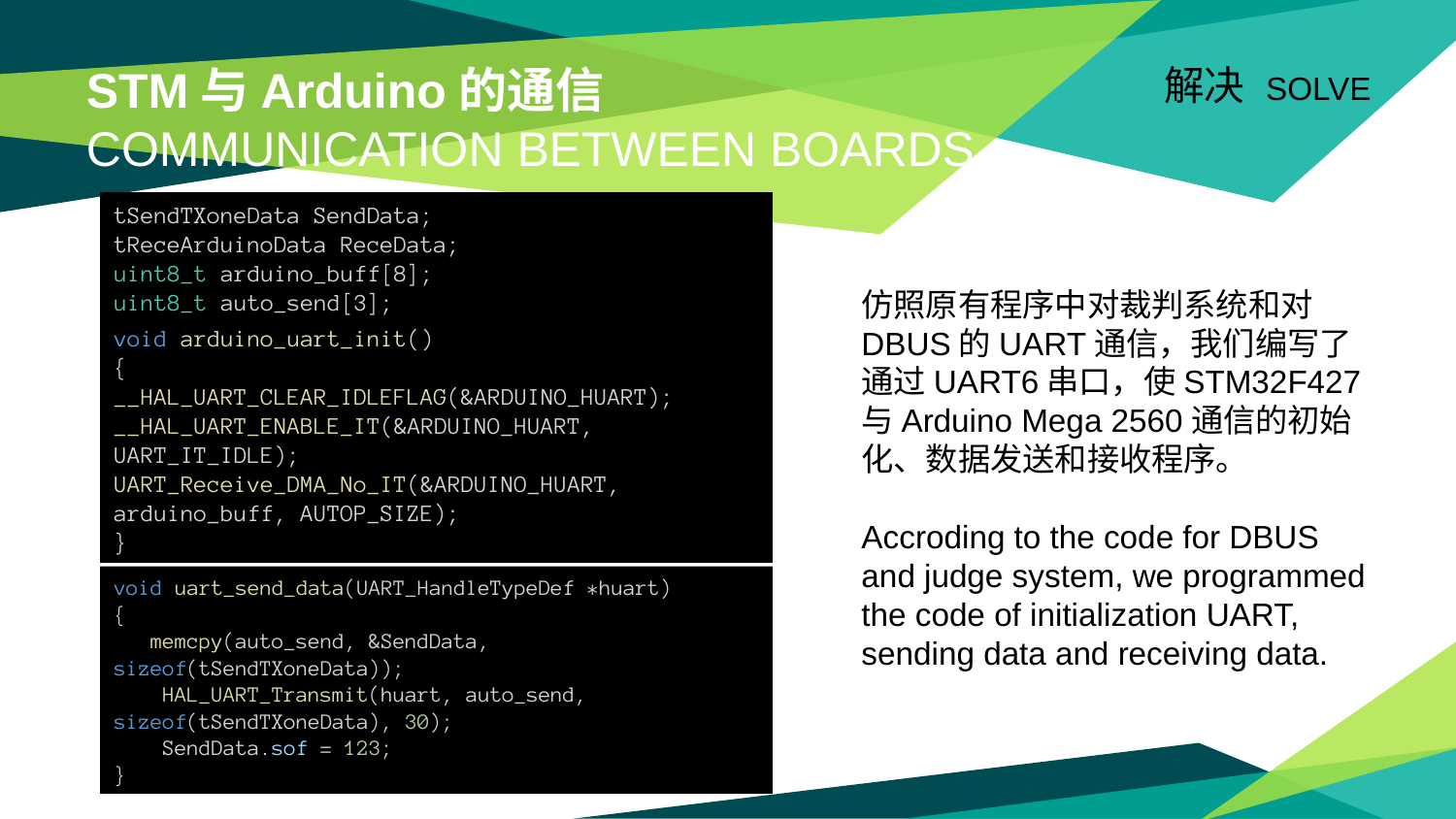

# STM与Arduino的通信 communication between boards
解决 solve
tSendTXoneData SendData;
tReceArduinoData ReceData;
uint8_t arduino_buff[8];
uint8_t auto_send[3];

仿照原有程序中对裁判系统和对DBUS的UART通信，我们编写了通过UART6串口，使STM32F427与Arduino Mega 2560通信的初始化、数据发送和接收程序。

Accroding to the code for DBUS and judge system, we programmed the code of initialization UART, sending data and receiving data.
void arduino_uart_init()
{
__HAL_UART_CLEAR_IDLEFLAG(&ARDUINO_HUART);
__HAL_UART_ENABLE_IT(&ARDUINO_HUART, UART_IT_IDLE);
UART_Receive_DMA_No_IT(&ARDUINO_HUART, arduino_buff, AUTOP_SIZE);
}
void uart_send_data(UART_HandleTypeDef *huart)
{
   memcpy(auto_send, &SendData, sizeof(tSendTXoneData));
    HAL_UART_Transmit(huart, auto_send, sizeof(tSendTXoneData), 30);
    SendData.sof = 123;
}